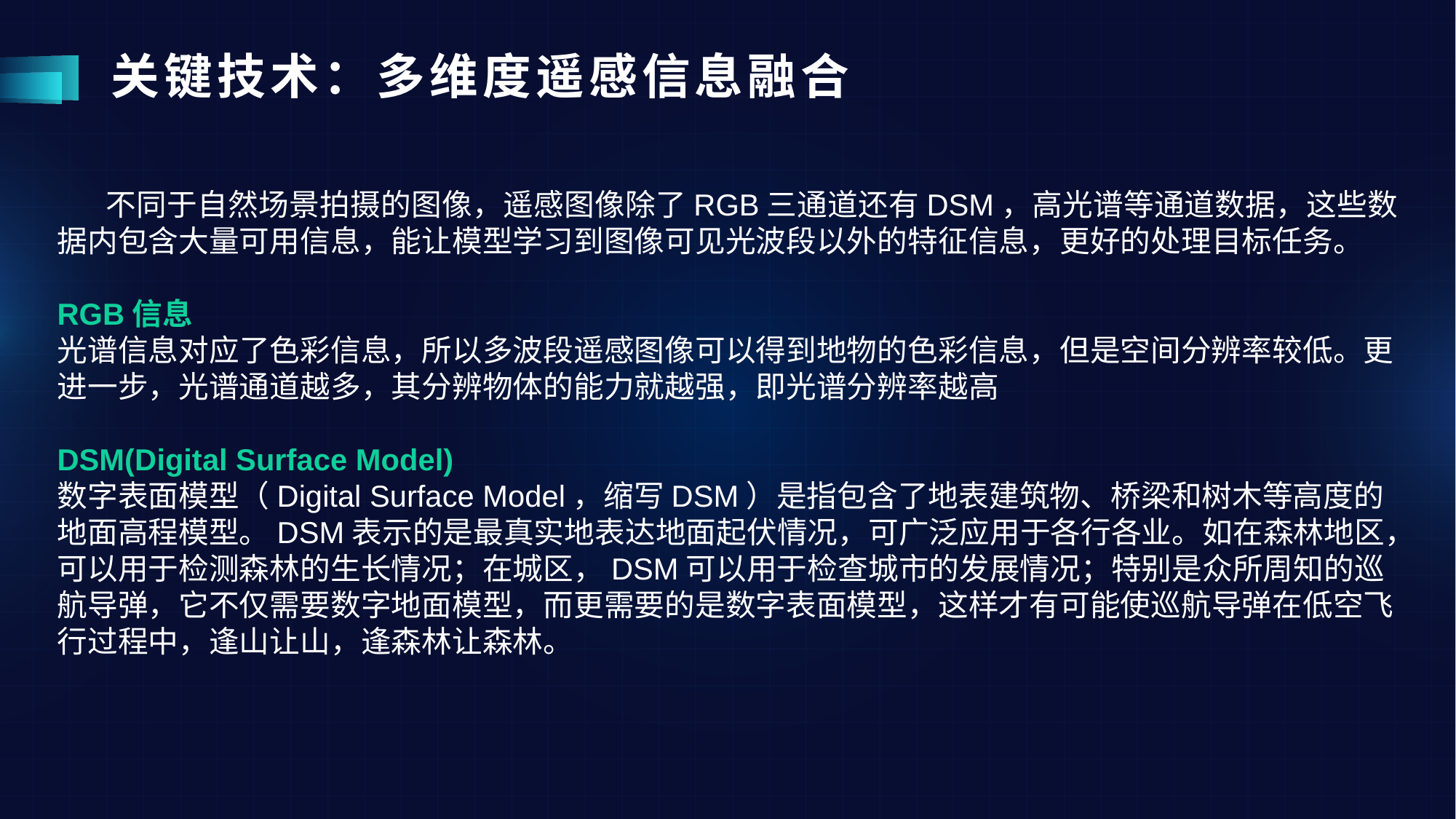

# 关键技术：多维度遥感信息融合
      不同于自然场景拍摄的图像，遥感图像除了RGB三通道还有DSM，高光谱等通道数据，这些数据内包含大量可用信息，能让模型学习到图像可见光波段以外的特征信息，更好的处理目标任务。

RGB信息
光谱信息对应了色彩信息，所以多波段遥感图像可以得到地物的色彩信息，但是空间分辨率较低。更进一步，光谱通道越多，其分辨物体的能力就越强，即光谱分辨率越高

DSM(Digital Surface Model)
数字表面模型（Digital Surface Model，缩写DSM）是指包含了地表建筑物、桥梁和树木等高度的地面高程模型。DSM表示的是最真实地表达地面起伏情况，可广泛应用于各行各业。如在森林地区，可以用于检测森林的生长情况；在城区，DSM可以用于检查城市的发展情况；特别是众所周知的巡航导弹，它不仅需要数字地面模型，而更需要的是数字表面模型，这样才有可能使巡航导弹在低空飞行过程中，逢山让山，逢森林让森林。